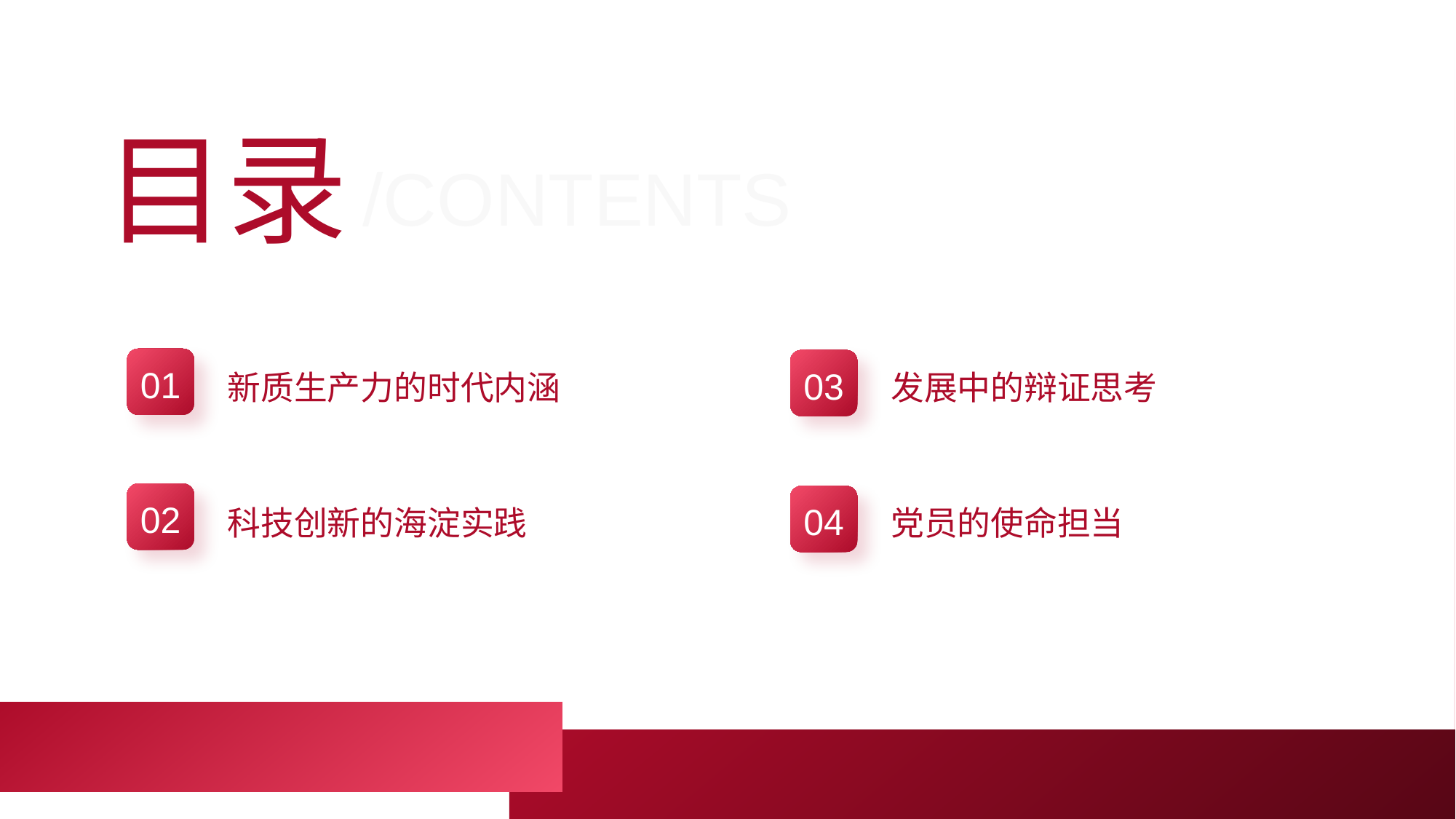

目录
/CONTENTS
01
03
新质生产力的时代内涵
发展中的辩证思考
02
04
科技创新的海淀实践
党员的使命担当